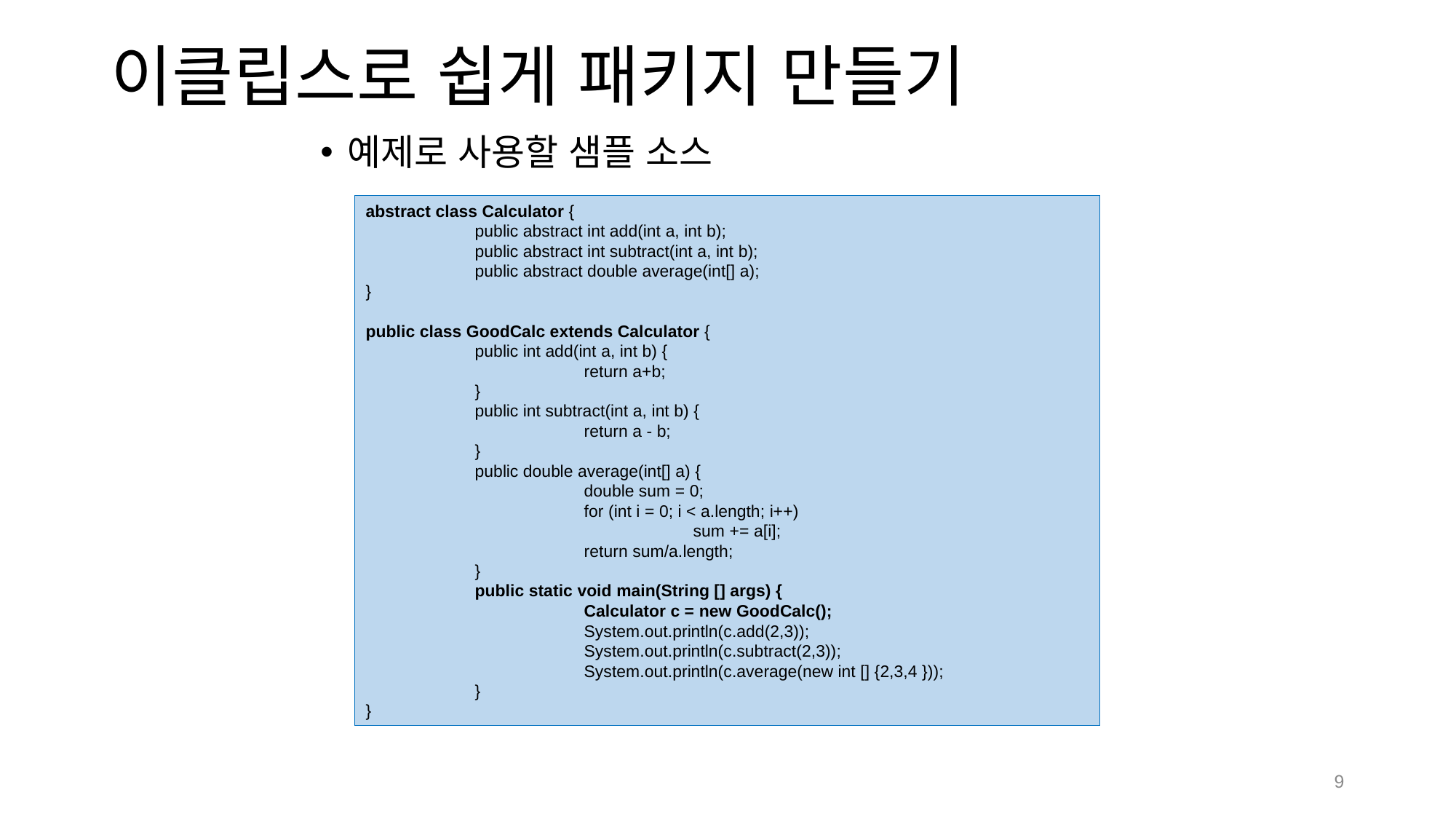

# 이클립스로 쉽게 패키지 만들기
예제로 사용할 샘플 소스
abstract class Calculator {
	public abstract int add(int a, int b);
	public abstract int subtract(int a, int b);
	public abstract double average(int[] a);
}

public class GoodCalc extends Calculator {
	public int add(int a, int b) {
		return a+b;
	}
	public int subtract(int a, int b) {
		return a - b;
	}
	public double average(int[] a) {
		double sum = 0;
		for (int i = 0; i < a.length; i++)
			sum += a[i];
		return sum/a.length;
	}
	public static void main(String [] args) {
		Calculator c = new GoodCalc();
		System.out.println(c.add(2,3));
		System.out.println(c.subtract(2,3));
		System.out.println(c.average(new int [] {2,3,4 }));
	}
}
9